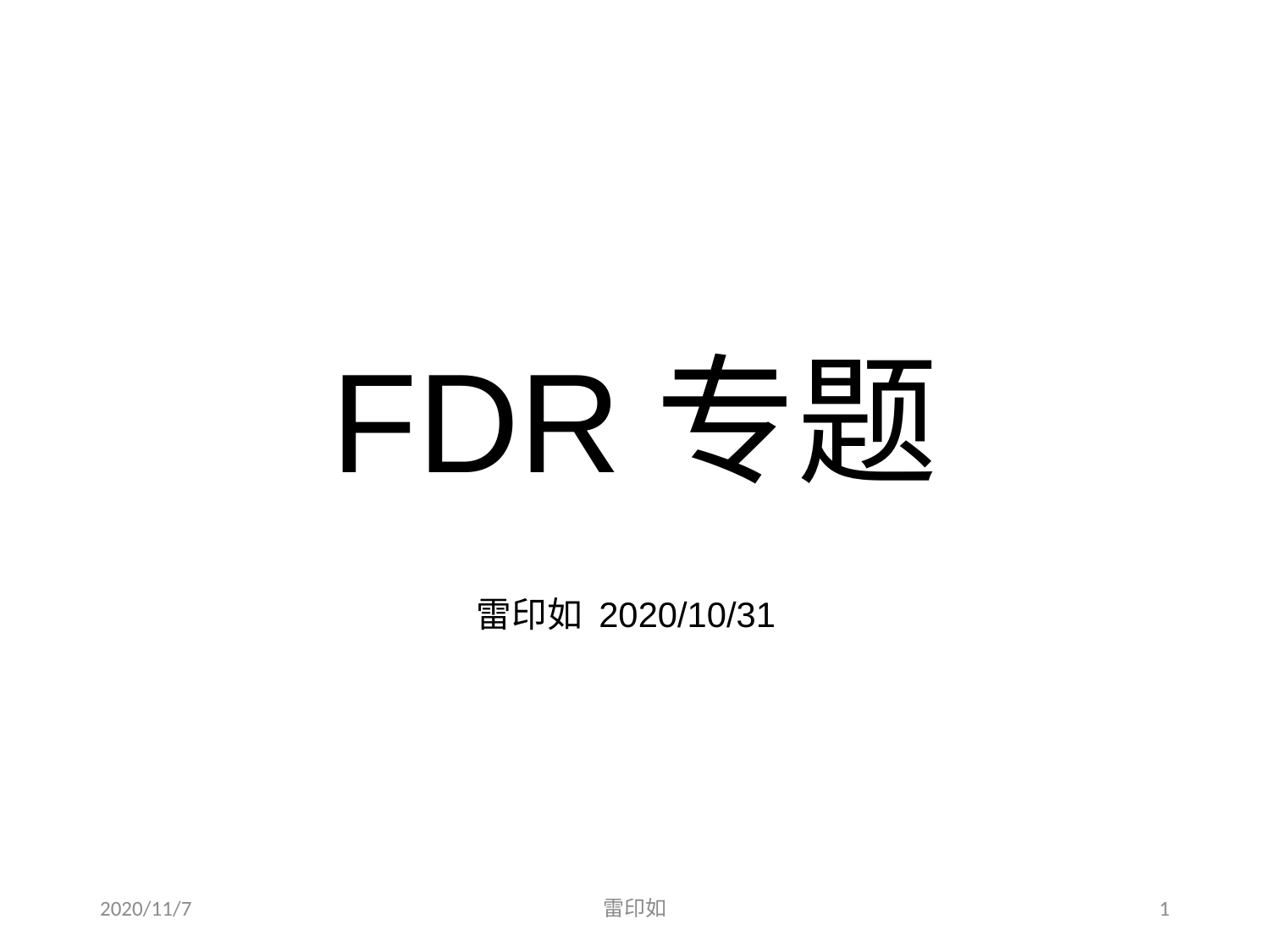

# FDR专题

雷印如 2020/10/31
2020/11/7
雷印如
1